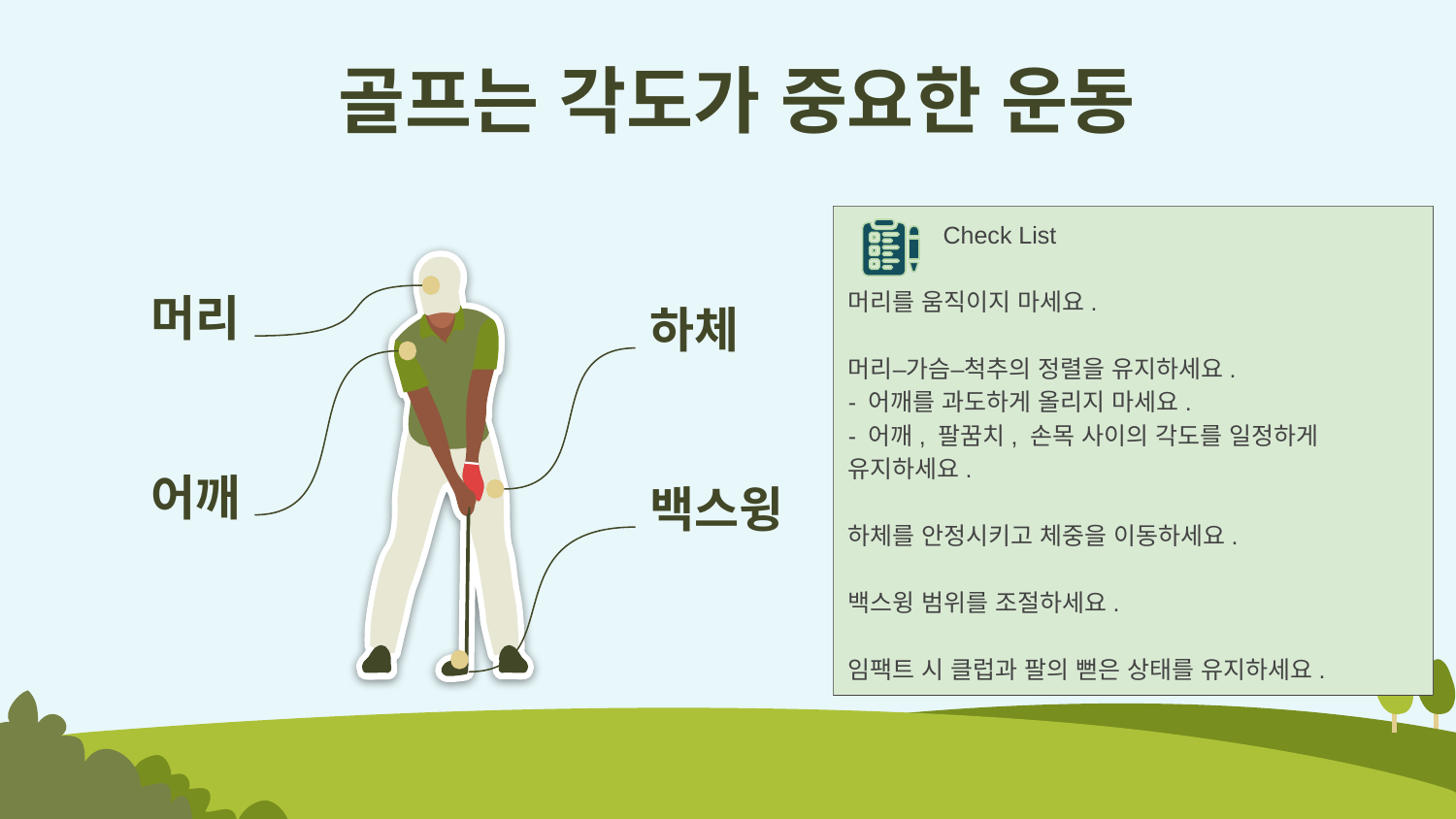

# 골프는 각도가 중요한 운동

              Check List

머리를 움직이지 마세요.
머리–가슴–척추의 정렬을 유지하세요.
- 어깨를 과도하게 올리지 마세요.
- 어깨, 팔꿈치, 손목 사이의 각도를 일정하게 유지하세요.
하체를 안정시키고 체중을 이동하세요.
백스윙 범위를 조절하세요.
임팩트 시 클럽과 팔의 뻗은 상태를 유지하세요.

머리
하체

어깨
백스윙